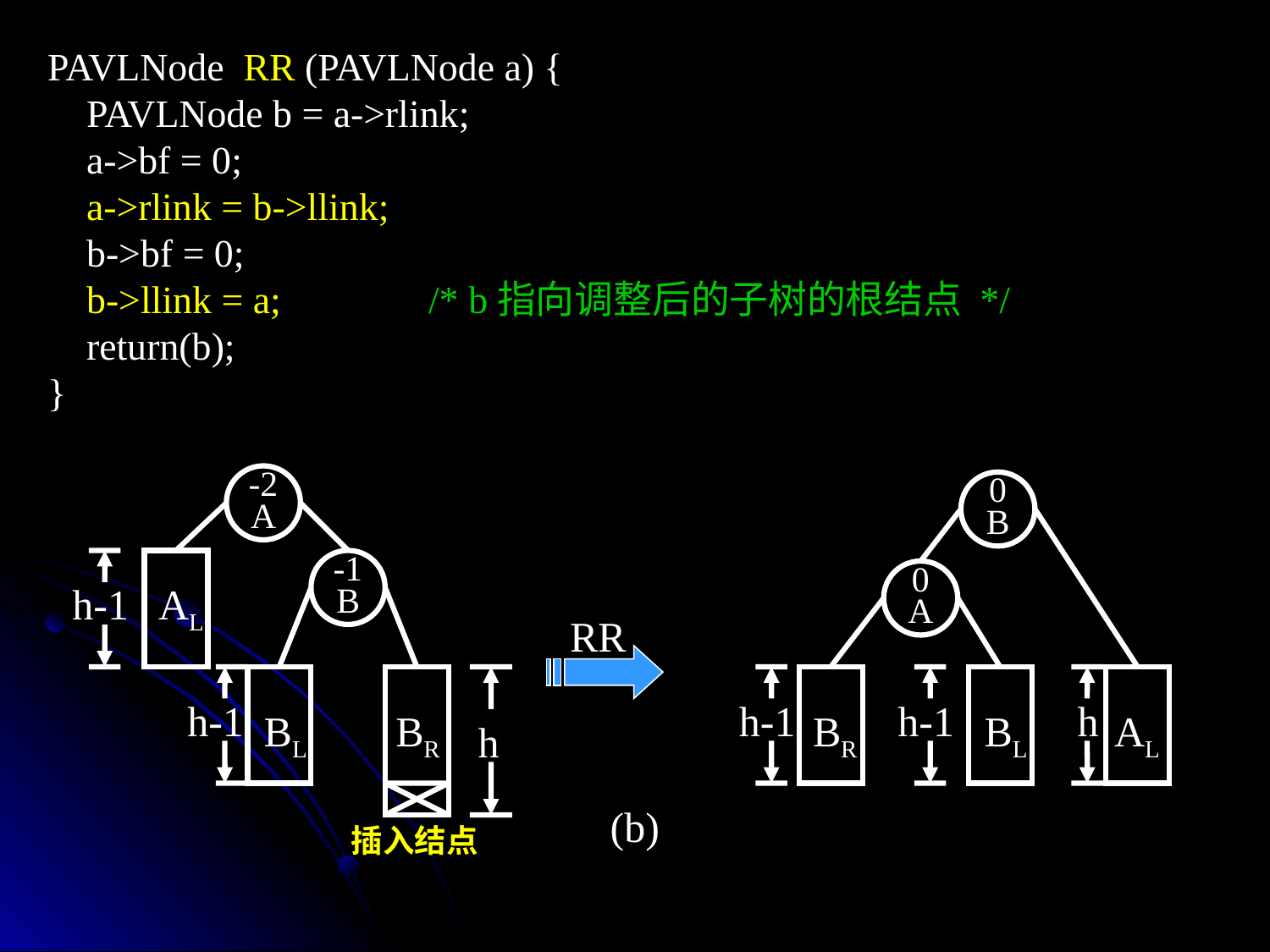

PAVLNode  RR (PAVLNode a) {
    PAVLNode b = a->rlink;
    a->bf = 0;
    a->rlink = b->llink;
    b->bf = 0;
    b->llink = a;		/* b指向调整后的子树的根结点 */
    return(b);
}
-2
A
0
B
0
A

AL

BL

BR

h-1

-1
B
AL
RR

h-1

BL

h

h-1

h-1

h

BR
(b)
插入结点